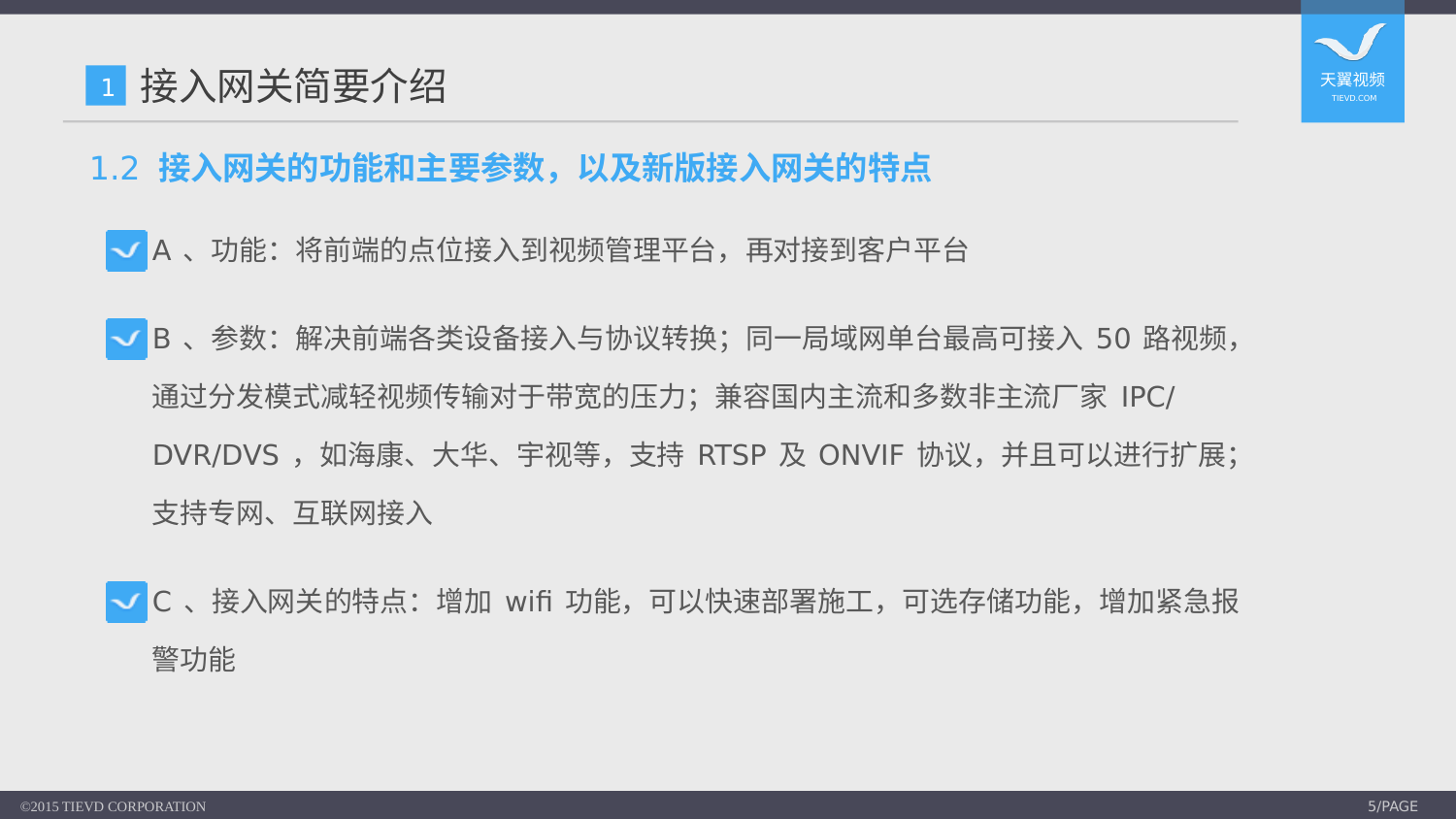

# 接入网关简要介绍
1
1.2 接入网关的功能和主要参数，以及新版接入网关的特点
A、功能：将前端的点位接入到视频管理平台，再对接到客户平台
B、参数：解决前端各类设备接入与协议转换；同一局域网单台最高可接入50路视频，通过分发模式减轻视频传输对于带宽的压力；兼容国内主流和多数非主流厂家IPC/DVR/DVS，如海康、大华、宇视等，支持RTSP及ONVIF协议，并且可以进行扩展；支持专网、互联网接入
C、接入网关的特点：增加wifi功能，可以快速部署施工，可选存储功能，增加紧急报警功能

©2015 TIEVD CORPORATION
5/PAGE